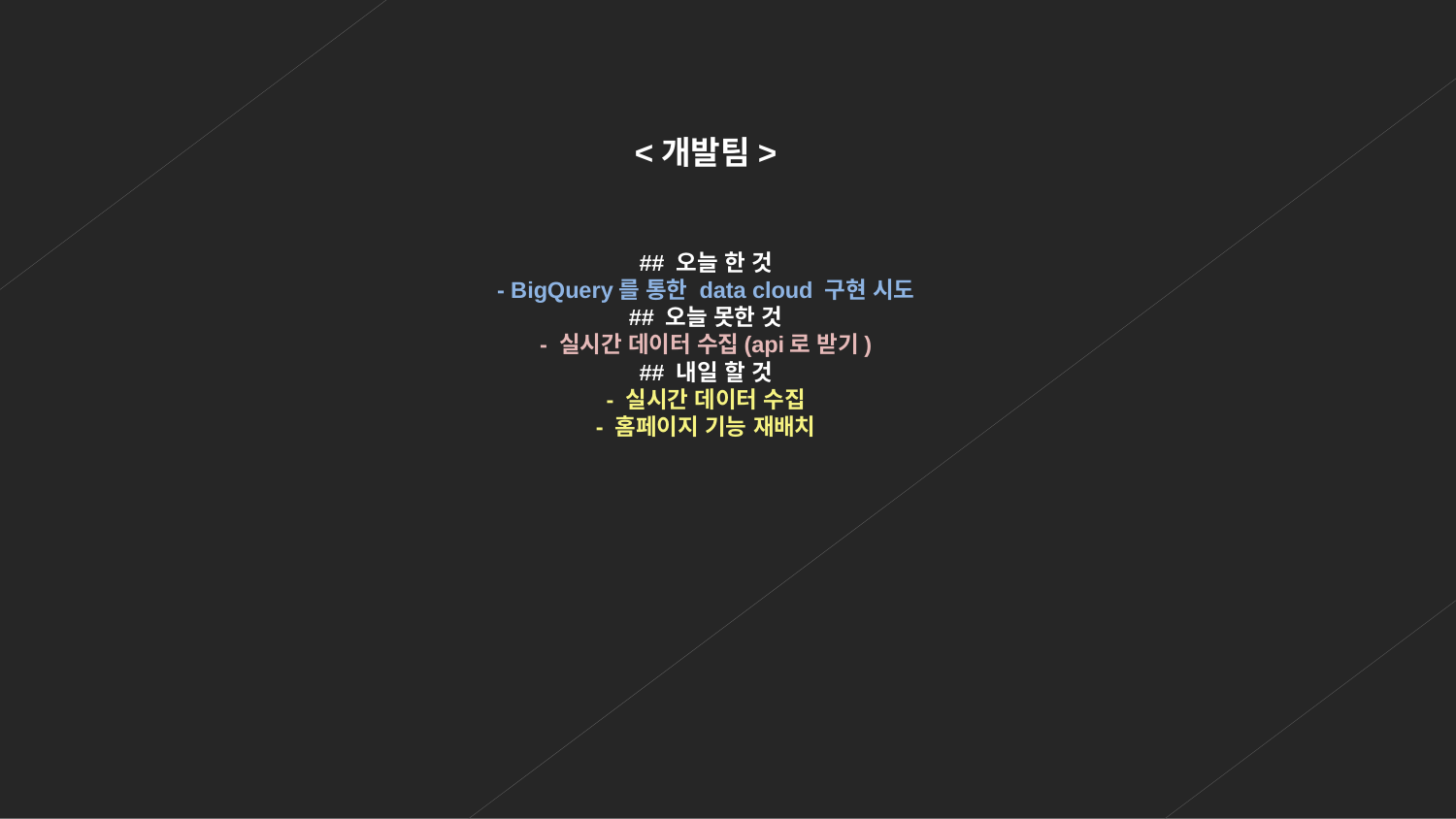

<개발팀>

## 오늘 한 것 - BigQuery를 통한 data cloud 구현 시도
## 오늘 못한 것 - 실시간 데이터 수집(api로 받기)
## 내일 할 것 - 실시간 데이터 수집 - 홈페이지 기능 재배치